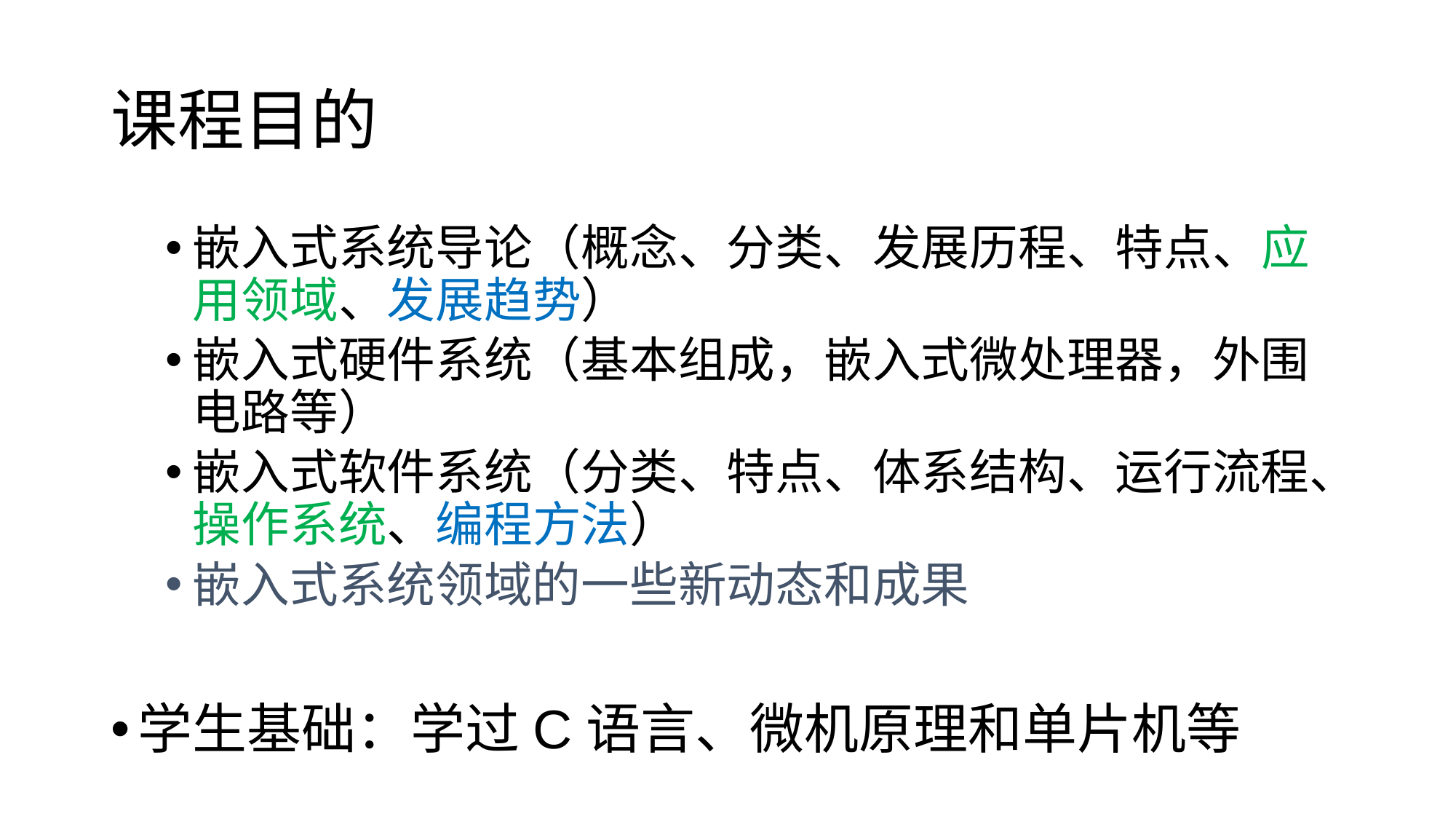

# 课程目的
嵌入式系统导论（概念、分类、发展历程、特点、应用领域、发展趋势）
嵌入式硬件系统（基本组成，嵌入式微处理器，外围电路等）
嵌入式软件系统（分类、特点、体系结构、运行流程、操作系统、编程方法）
嵌入式系统领域的一些新动态和成果

学生基础：学过C语言、微机原理和单片机等